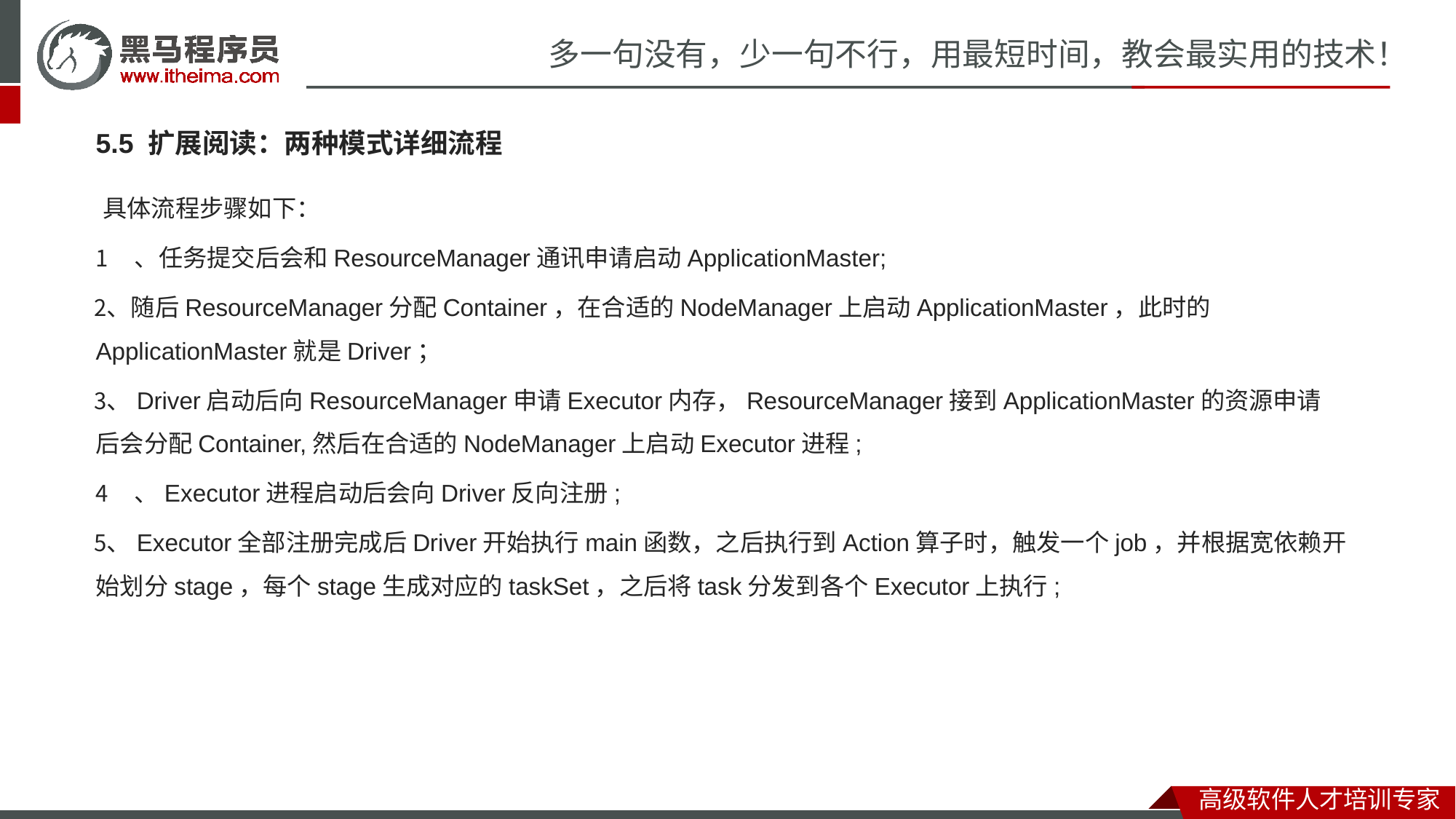

# 多一句没有，少一句不行，用最短时间，教会最实用的技术！

5.5 扩展阅读：两种模式详细流程

具体流程步骤如下：
、任务提交后会和ResourceManager通讯申请启动ApplicationMaster;
、随后ResourceManager分配Container，在合适的NodeManager上启动ApplicationMaster，此时的 ApplicationMaster就是Driver；
、Driver启动后向ResourceManager申请Executor内存，ResourceManager接到ApplicationMaster的资源申请 后会分配Container,然后在合适的NodeManager上启动Executor进程;
、Executor进程启动后会向Driver反向注册;
、Executor全部注册完成后Driver开始执行main函数，之后执行到Action算子时，触发一个job，并根据宽依赖开 始划分stage，每个stage生成对应的taskSet，之后将task分发到各个Executor上执行;
高级软件人才培训专家